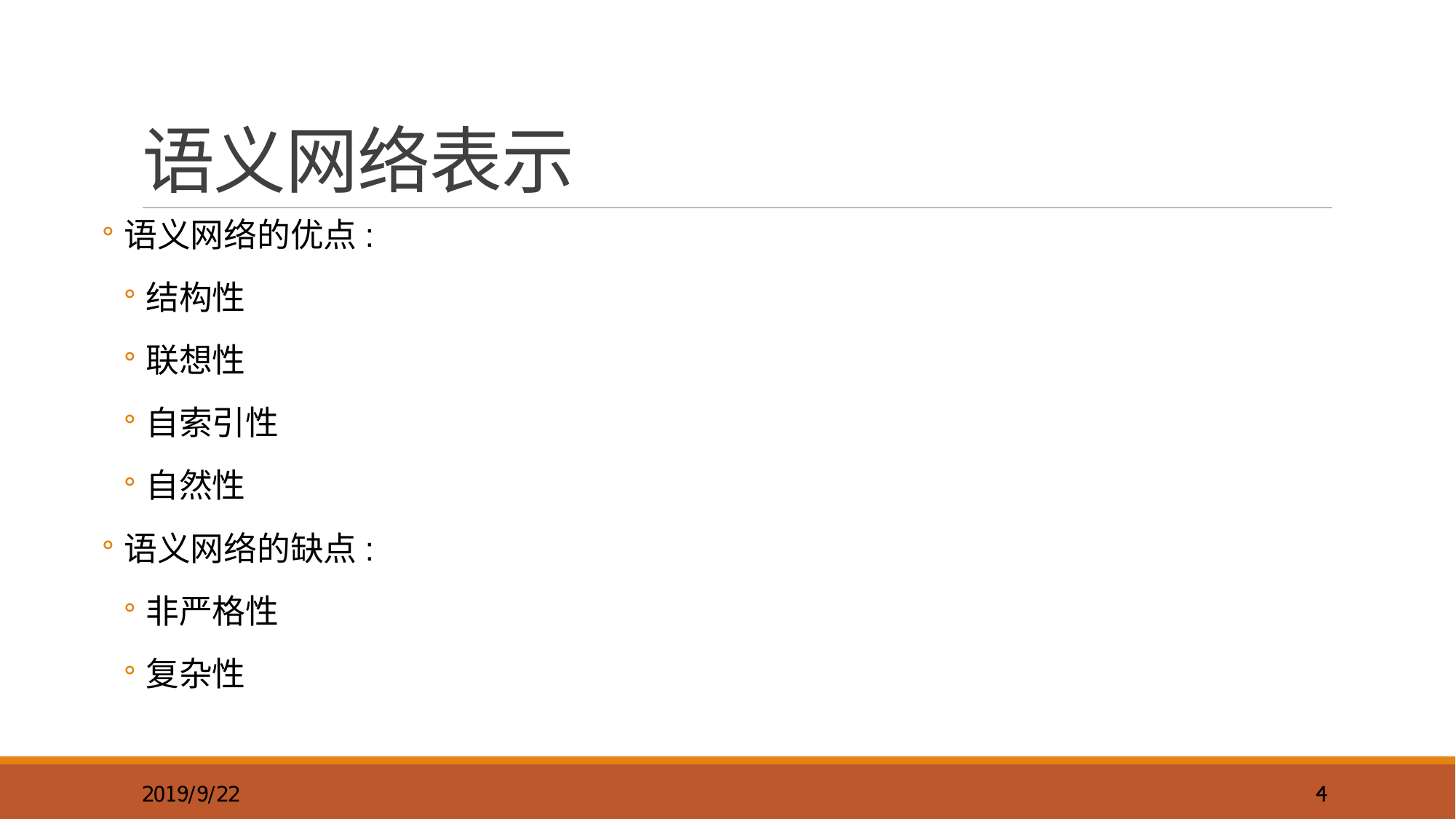

4
# 语义网络表示
语义网络的优点:
结构性
联想性
自索引性
自然性
语义网络的缺点:
非严格性
复杂性
2019/9/22